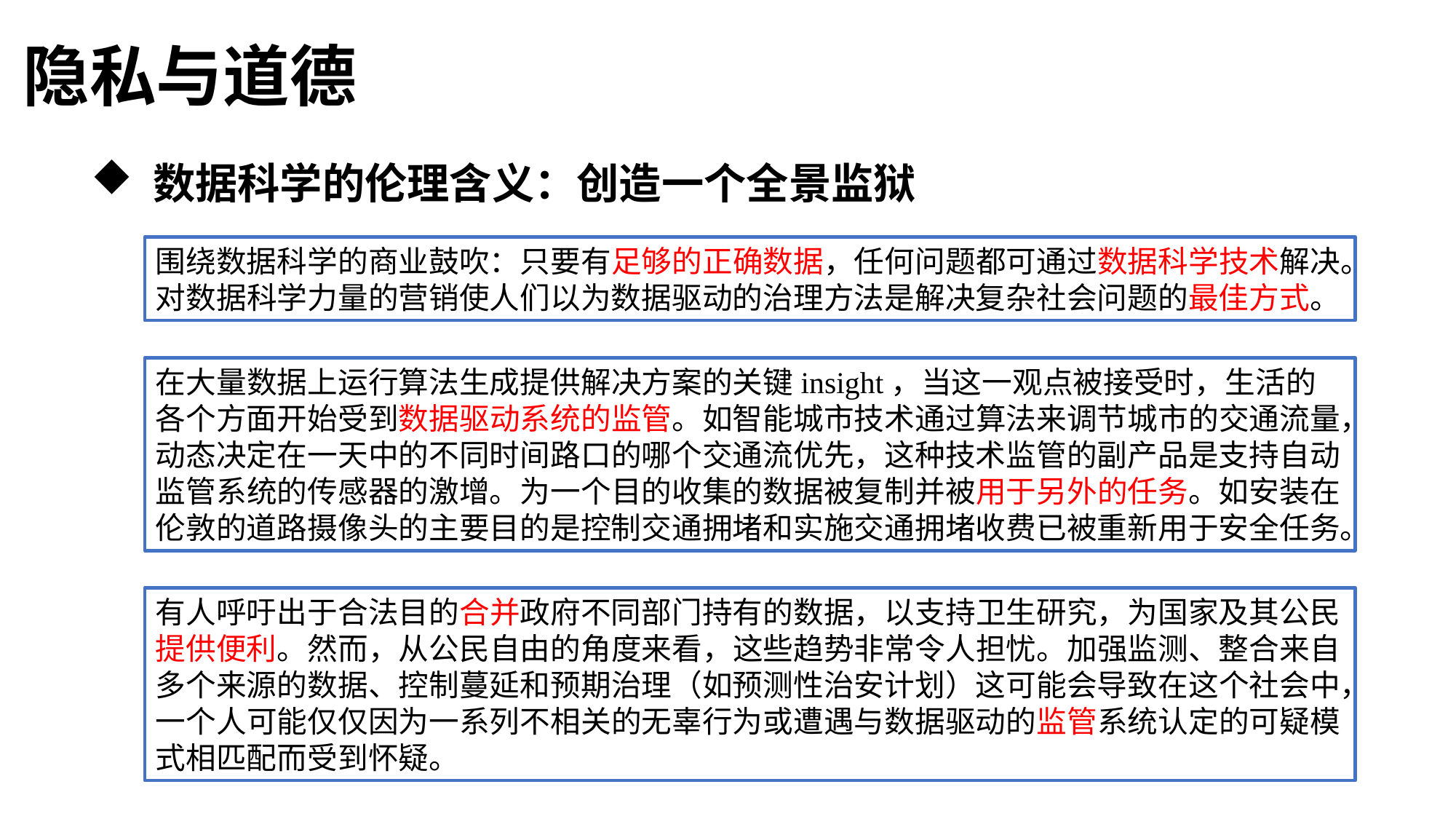

隐私与道德

 数据科学的伦理含义：创造一个全景监狱
围绕数据科学的商业鼓吹：只要有足够的正确数据，任何问题都可通过数据科学技术解决。对数据科学力量的营销使人们以为数据驱动的治理方法是解决复杂社会问题的最佳方式。
在大量数据上运行算法生成提供解决方案的关键insight，当这一观点被接受时，生活的各个方面开始受到数据驱动系统的监管。如智能城市技术通过算法来调节城市的交通流量，动态决定在一天中的不同时间路口的哪个交通流优先，这种技术监管的副产品是支持自动监管系统的传感器的激增。为一个目的收集的数据被复制并被用于另外的任务。如安装在伦敦的道路摄像头的主要目的是控制交通拥堵和实施交通拥堵收费已被重新用于安全任务。
有人呼吁出于合法目的合并政府不同部门持有的数据，以支持卫生研究，为国家及其公民提供便利。然而，从公民自由的角度来看，这些趋势非常令人担忧。加强监测、整合来自多个来源的数据、控制蔓延和预期治理（如预测性治安计划）这可能会导致在这个社会中，一个人可能仅仅因为一系列不相关的无辜行为或遭遇与数据驱动的监管系统认定的可疑模式相匹配而受到怀疑。